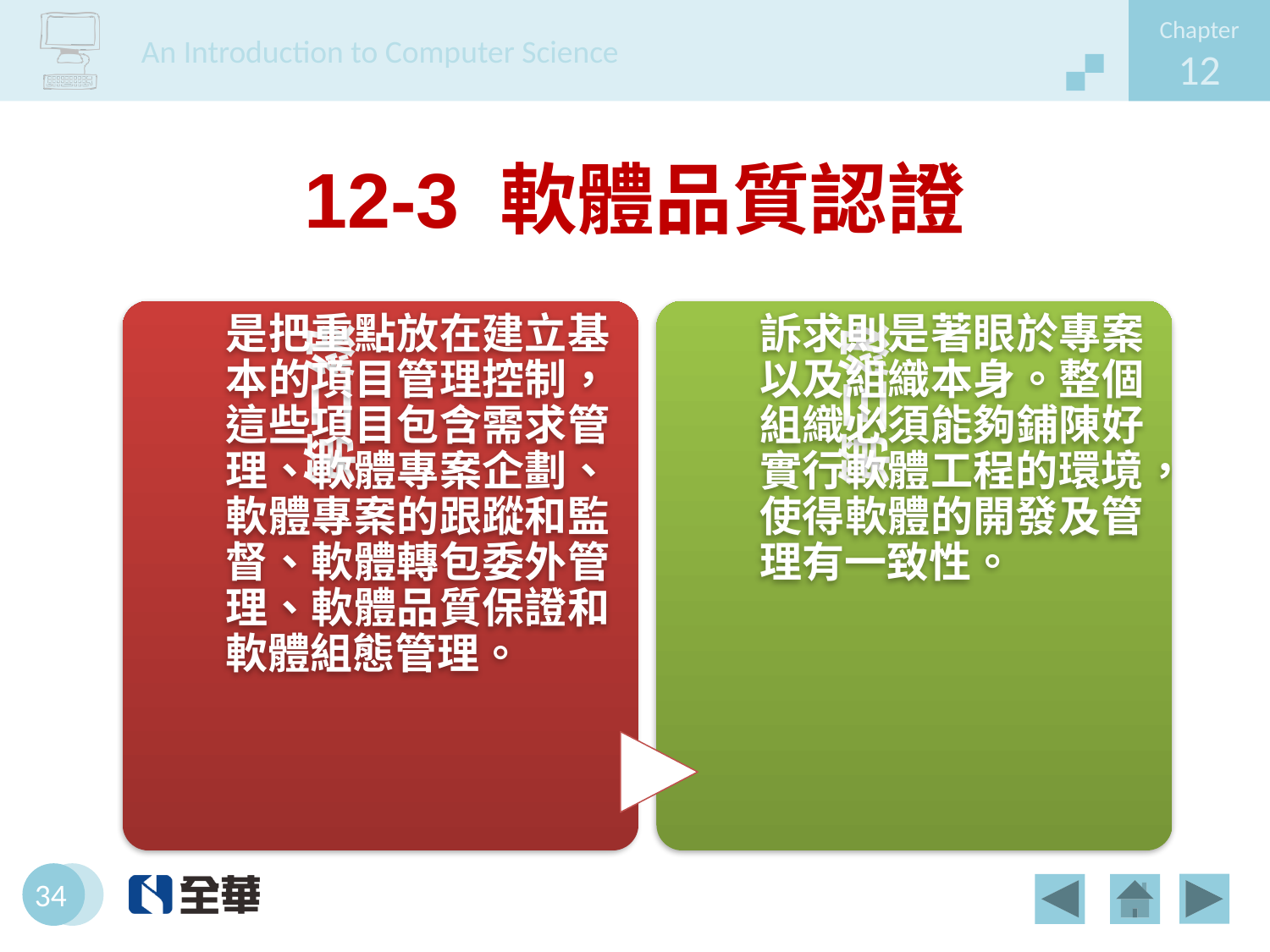

# 12-3 軟體品質認證
第二級
是把重點放在建立基本的項目管理控制，這些項目包含需求管理、軟體專案企劃、軟體專案的跟蹤和監督、軟體轉包委外管理、軟體品質保證和軟體組態管理。
第三級
訴求則是著眼於專案以及組織本身。整個組織必須能夠鋪陳好實行軟體工程的環境，使得軟體的開發及管理有一致性。